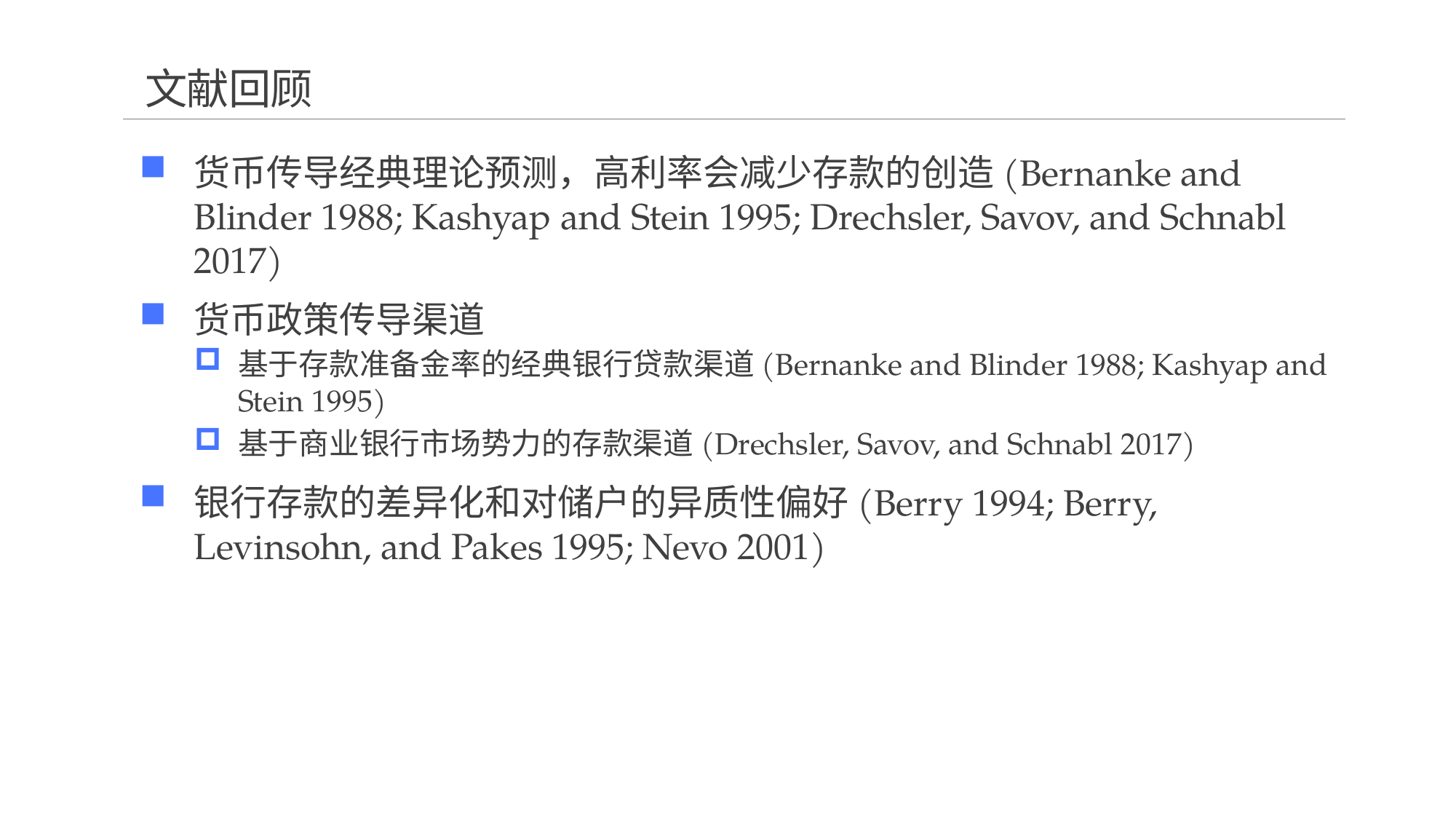

# 文献回顾
货币传导经典理论预测，高利率会减少存款的创造(Bernanke and Blinder 1988; Kashyap and Stein 1995; Drechsler, Savov, and Schnabl 2017)
货币政策传导渠道
基于存款准备金率的经典银行贷款渠道(Bernanke and Blinder 1988; Kashyap and Stein 1995)
基于商业银行市场势力的存款渠道(Drechsler, Savov, and Schnabl 2017)
银行存款的差异化和对储户的异质性偏好(Berry 1994; Berry, Levinsohn, and Pakes 1995; Nevo 2001)

6